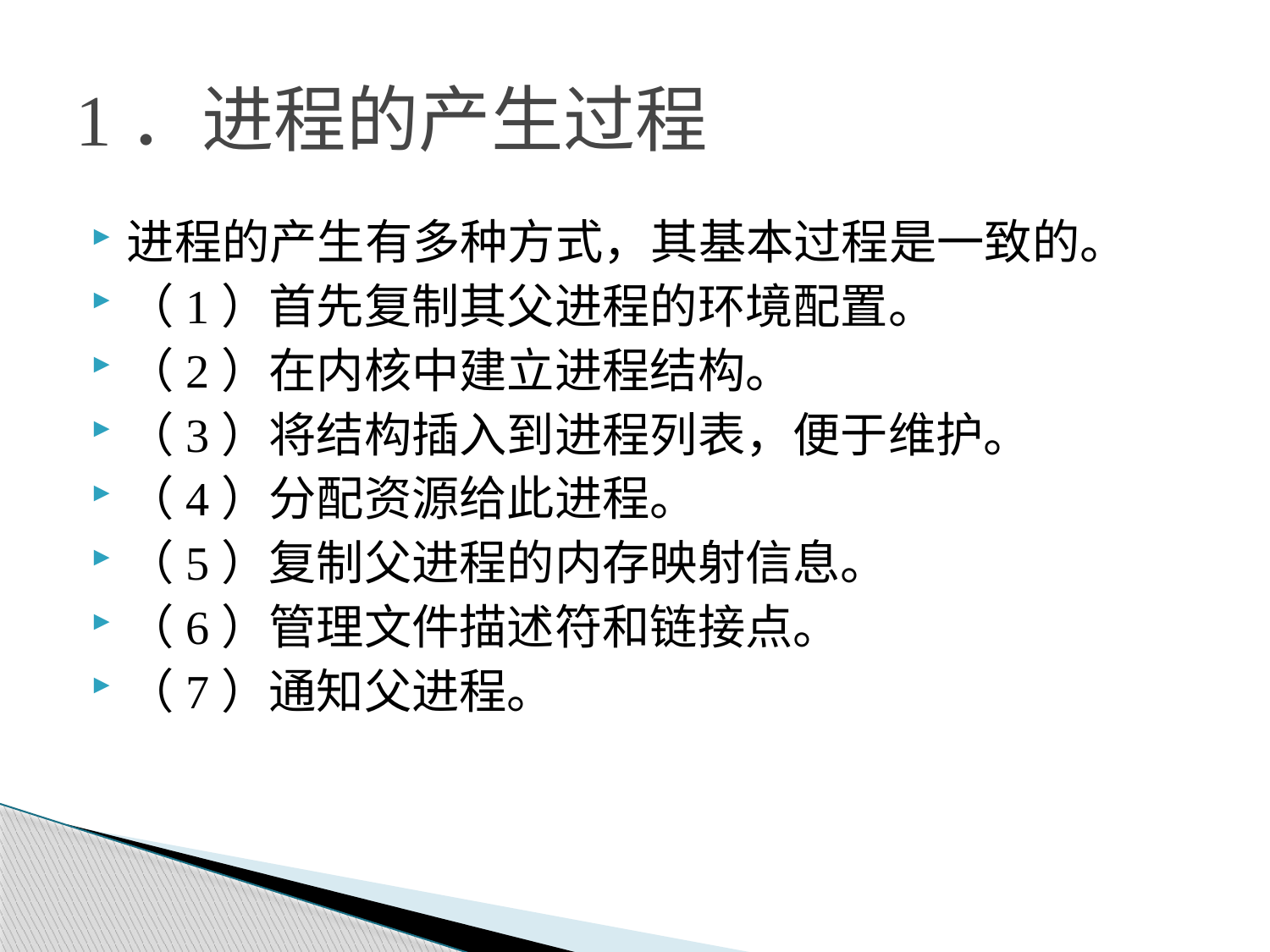

# 1．进程的产生过程
进程的产生有多种方式，其基本过程是一致的。
（1）首先复制其父进程的环境配置。
（2）在内核中建立进程结构。
（3）将结构插入到进程列表，便于维护。
（4）分配资源给此进程。
（5）复制父进程的内存映射信息。
（6）管理文件描述符和链接点。
（7）通知父进程。